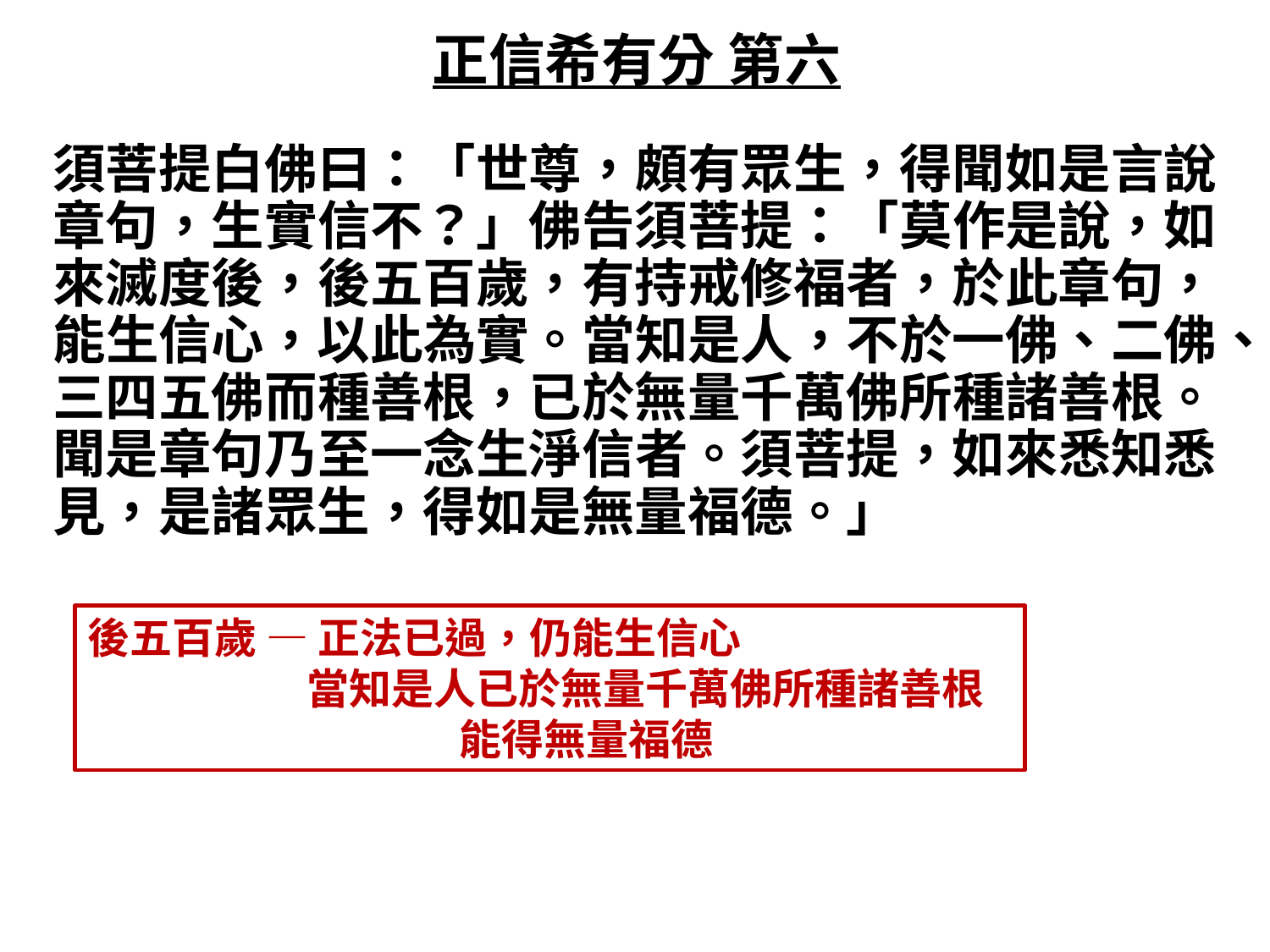

# 正信希有分 第六
須菩提白佛曰：「世尊，頗有眾生，得聞如是言說章句，生實信不？」佛告須菩提：「莫作是說，如來滅度後，後五百歲，有持戒修福者，於此章句，能生信心，以此為實。當知是人，不於一佛、二佛、三四五佛而種善根，已於無量千萬佛所種諸善根。聞是章句乃至一念生淨信者。須菩提，如來悉知悉見，是諸眾生，得如是無量福德。」
後五百歲 — 正法已過，仍能生信心
                      當知是人已於無量千萬佛所種諸善根
                                      能得無量福德